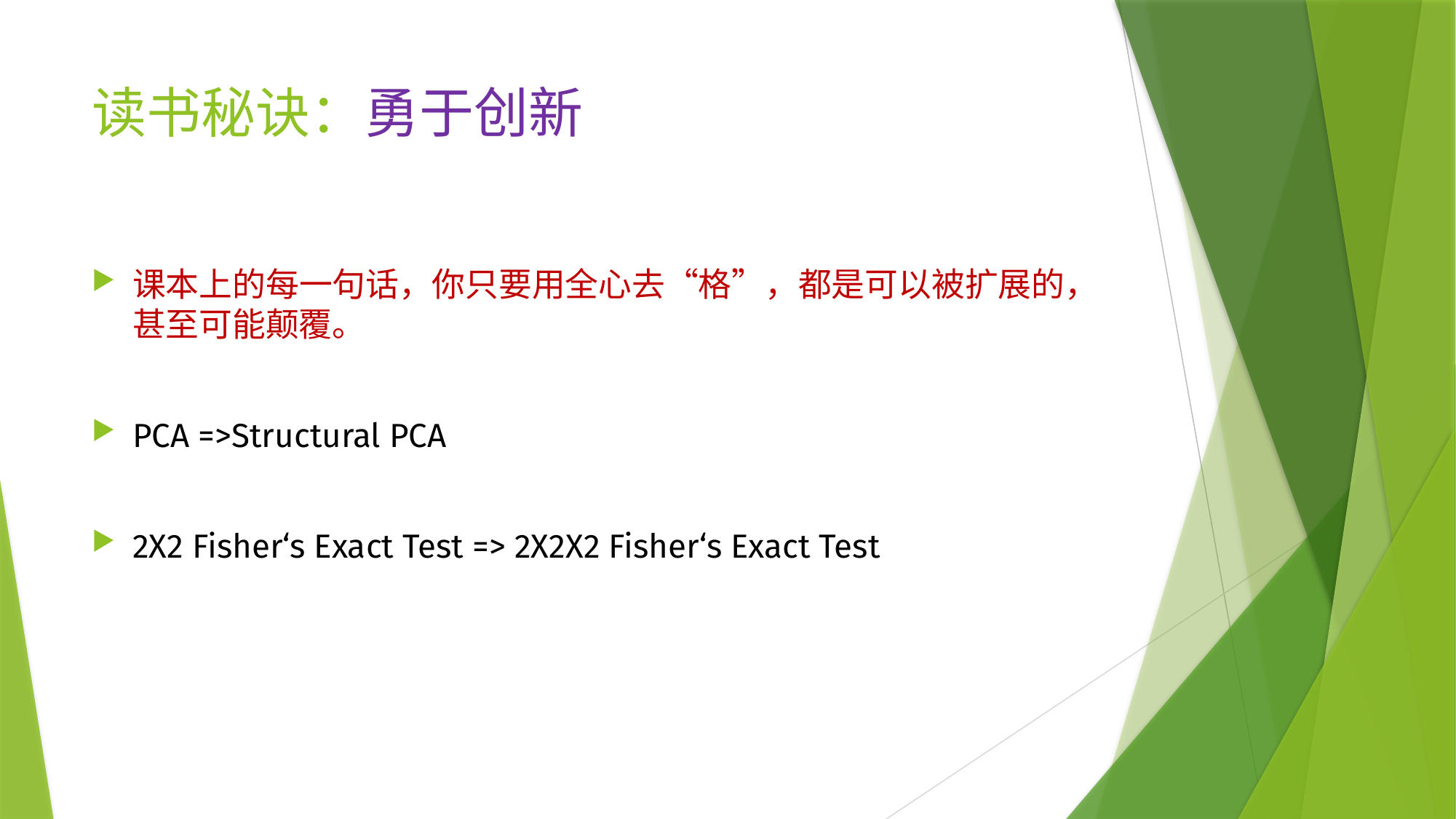

# 读书秘诀：勇于创新
课本上的每一句话，你只要用全心去“格”，都是可以被扩展的，甚至可能颠覆。

PCA =>Structural PCA

2X2 Fisher‘s Exact Test => 2X2X2 Fisher‘s Exact Test